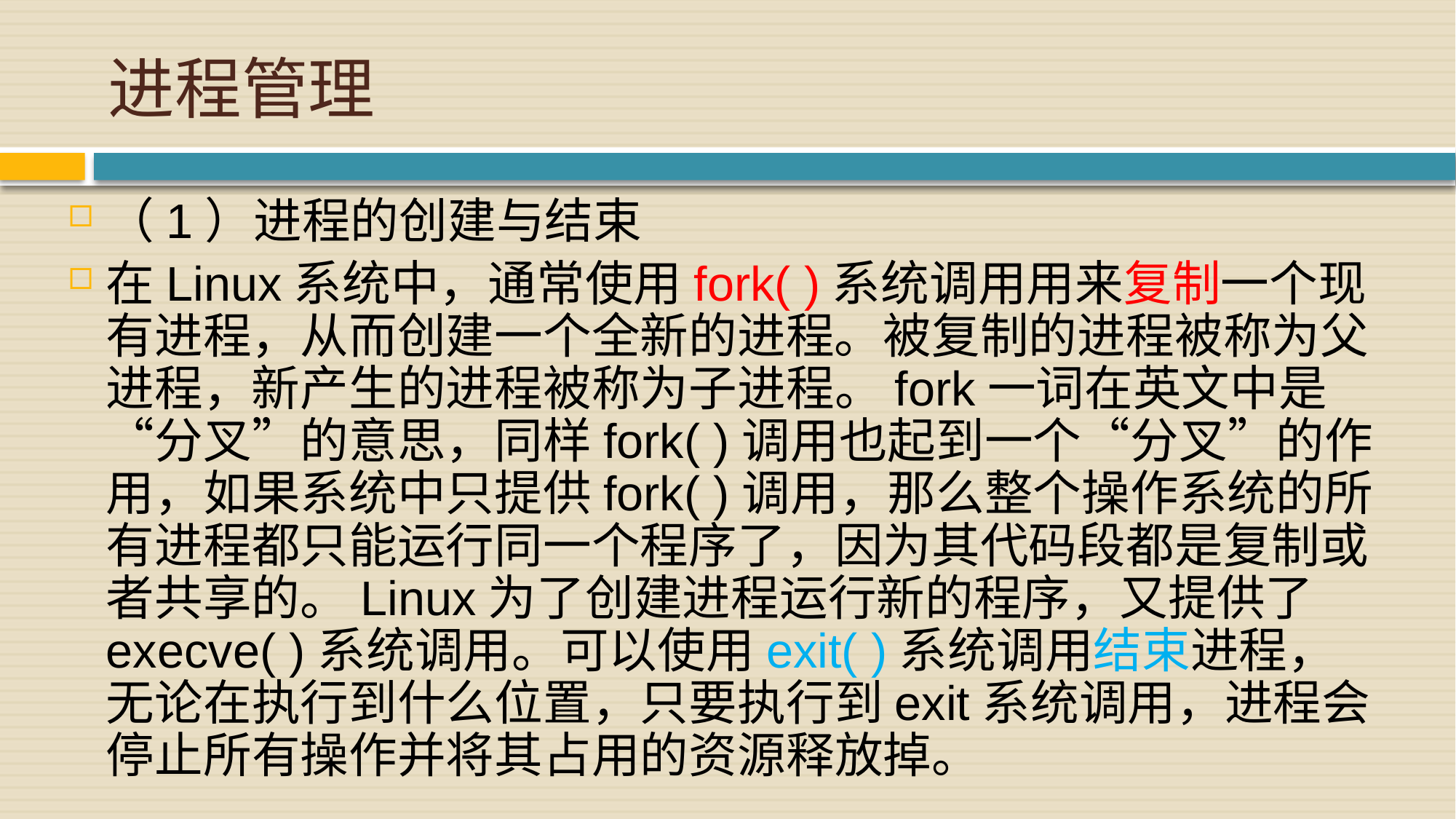

# 进程管理
（1）进程的创建与结束
在Linux系统中，通常使用fork( )系统调用用来复制一个现有进程，从而创建一个全新的进程。被复制的进程被称为父进程，新产生的进程被称为子进程。fork一词在英文中是“分叉”的意思，同样fork( )调用也起到一个“分叉”的作用，如果系统中只提供fork( )调用，那么整个操作系统的所有进程都只能运行同一个程序了，因为其代码段都是复制或者共享的。Linux为了创建进程运行新的程序，又提供了execve( )系统调用。可以使用exit( )系统调用结束进程，无论在执行到什么位置，只要执行到exit系统调用，进程会停止所有操作并将其占用的资源释放掉。